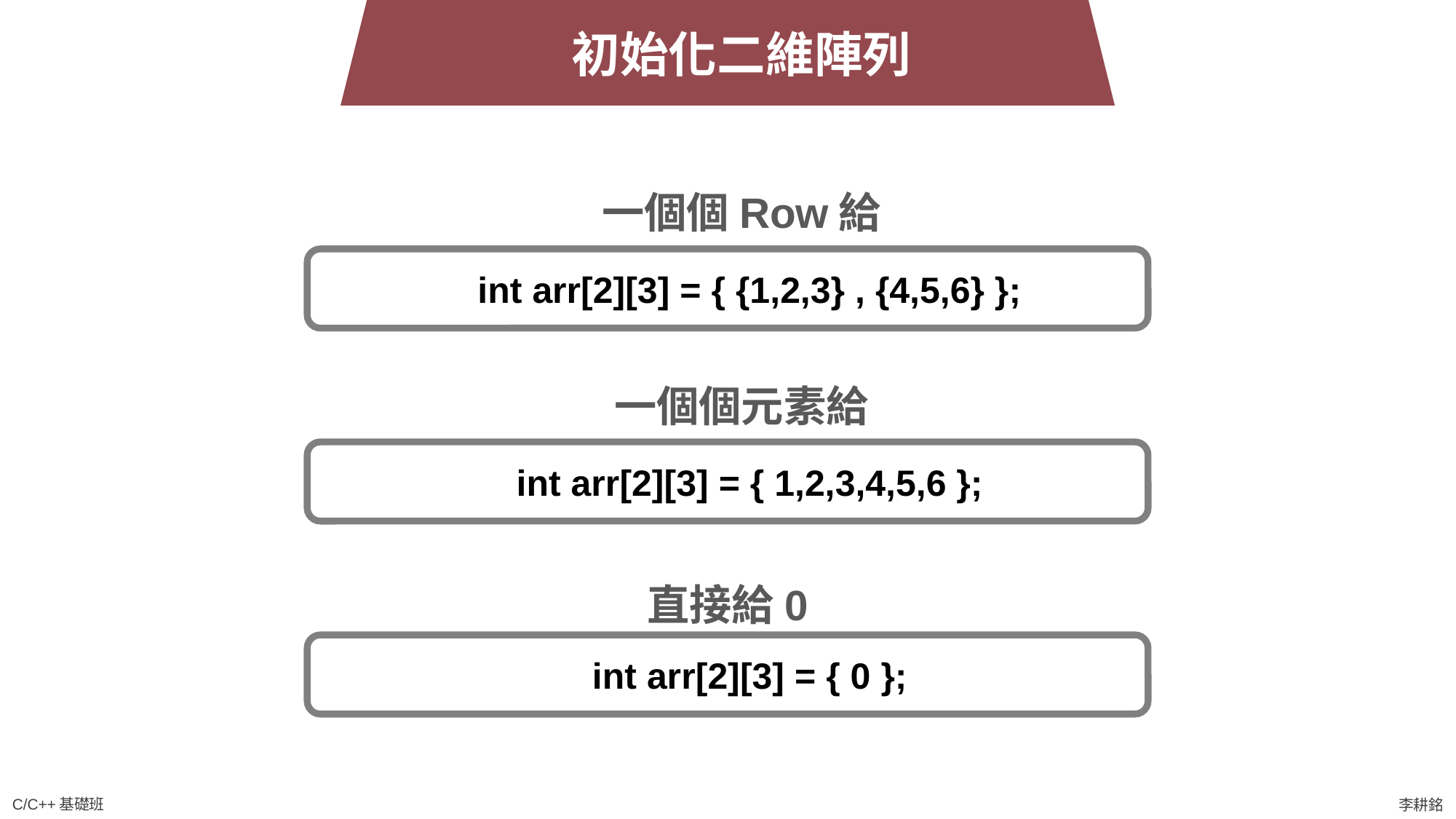

初始化二維陣列
一個個Row給
int arr[2][3] = { {1,2,3} , {4,5,6} };
一個個元素給
int arr[2][3] = { 1,2,3,4,5,6 };
直接給0
int arr[2][3] = { 0 };
C/C++基礎班
李耕銘